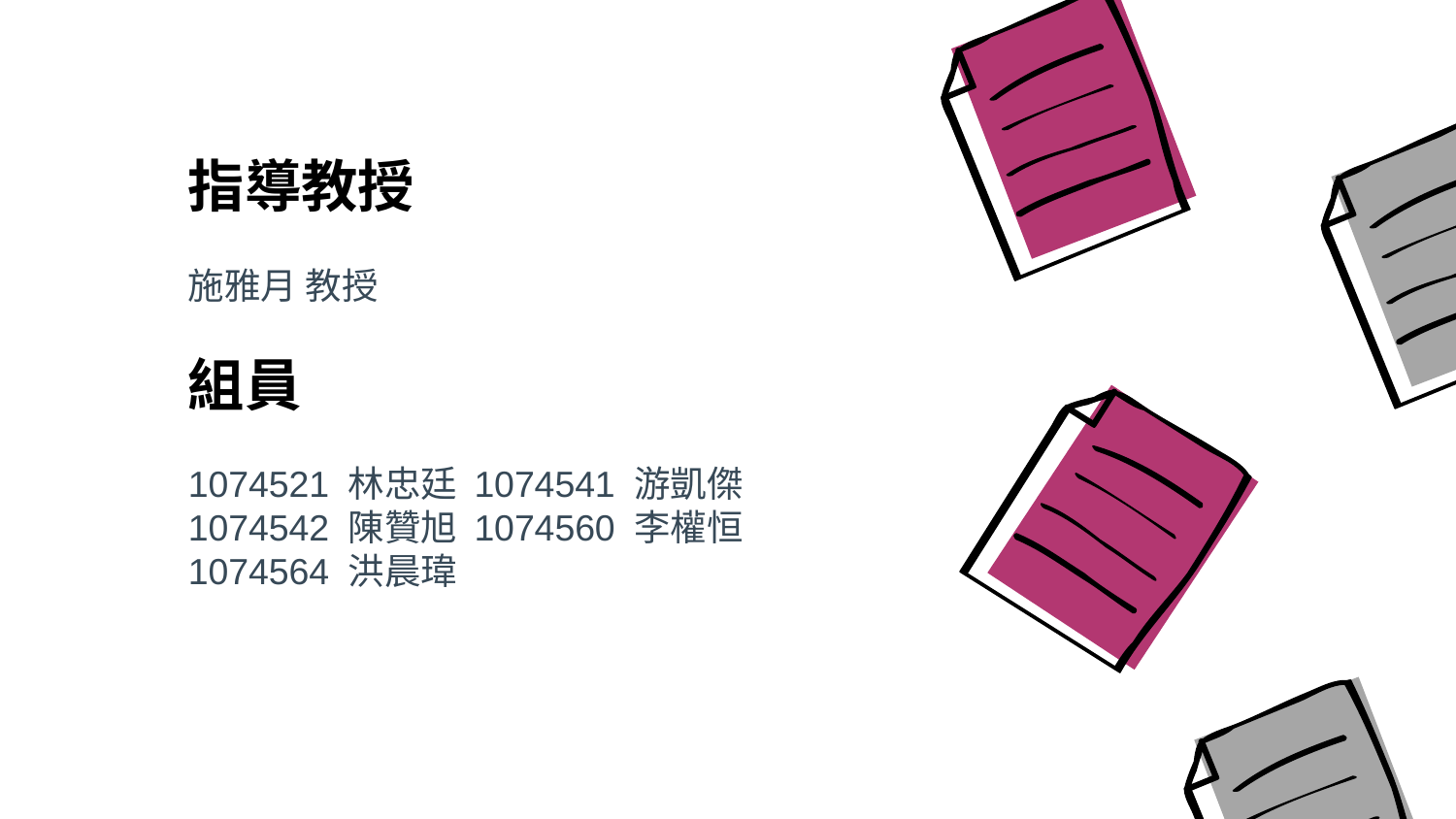

指導教授

施雅月 教授

組員

1074521 林忠廷 1074541 游凱傑
1074542 陳贊旭 1074560 李權恒
1074564 洪晨瑋